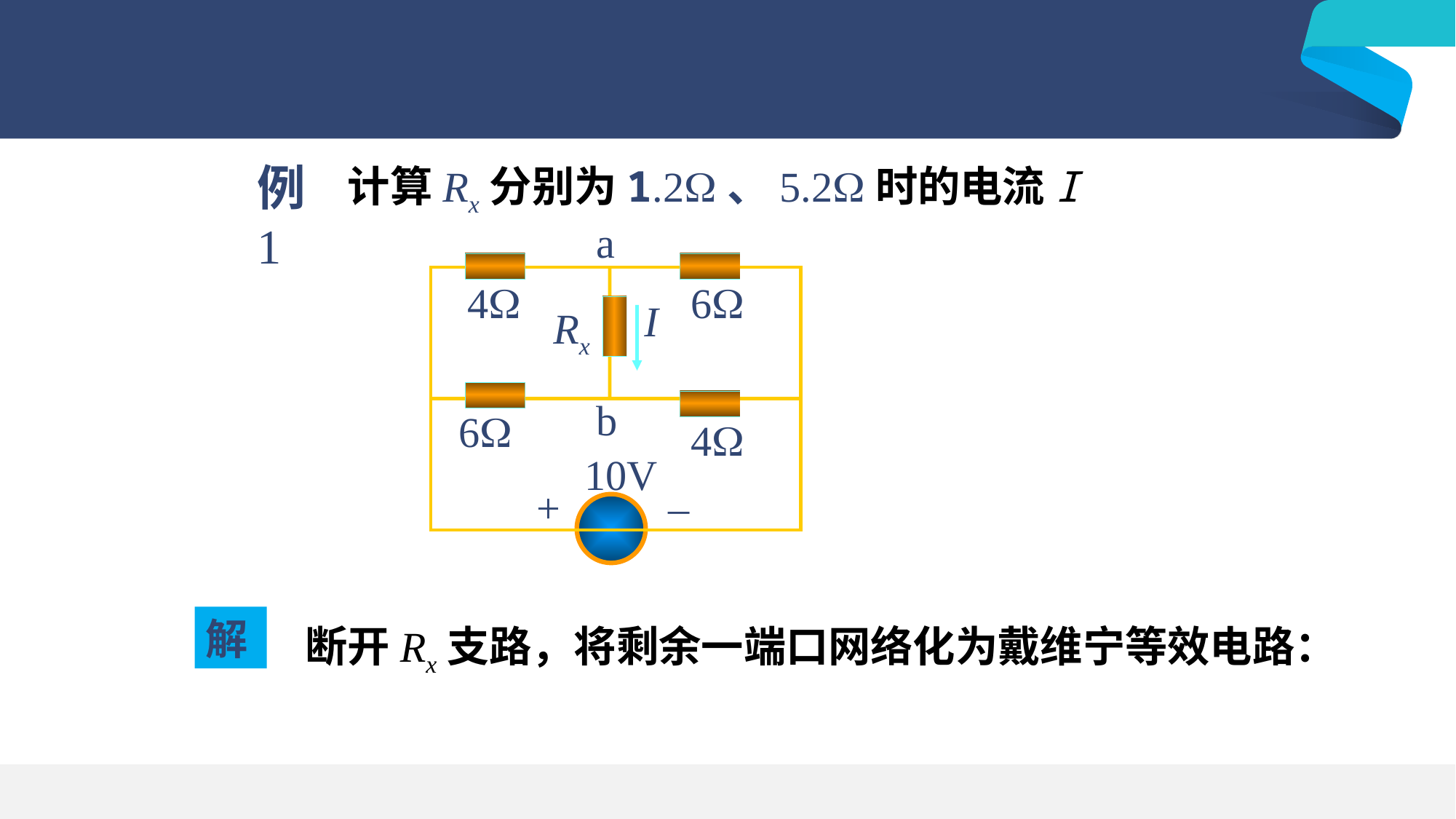

计算Rx分别为1.2Ω、5.2Ω时的电流I
例1
a

4Ω
6Ω
I
Rx

b

6Ω
4Ω
10V
+
–

解
断开Rx支路，将剩余一端口网络化为戴维宁等效电路：